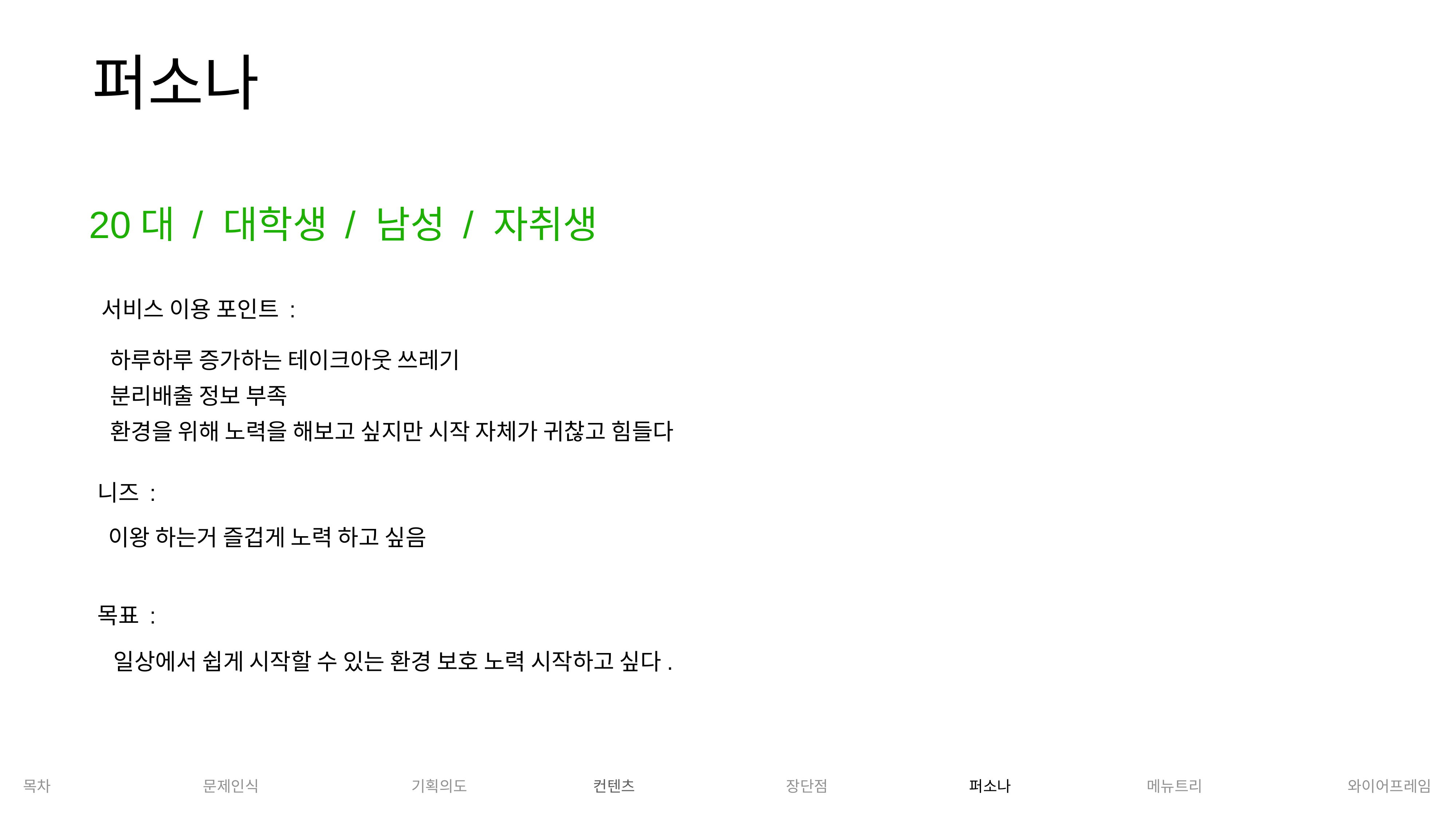

퍼소나
20대 / 대학생 / 남성 / 자취생 / 코로나로인한 테이크아웃 쓰레기 발생 / 분리배출 정보 부족 / 환경을 위해 노력을 해보고 싶지만 시작 자체가 귀찮고 힘들다 / 이왕 하는거 즐겁게 노력 하고 싶음
30대 / 직장인 / 여성 / 자취생 / 환경을 위한 텀블러 사용, 분리배출 등을 열심히 하지만 나 혼자 하는 것 같다라 생각 / 분리배출뿐만 아니라 환경을 위한 캠페인에 참여하고 싶지만 시간이 없다(정보성의 부족)
퍼소나
20대 / 대학생 / 남성 / 자취생
서비스 이용 포인트 :
하루하루 증가하는 테이크아웃 쓰레기
분리배출 정보 부족
환경을 위해 노력을 해보고 싶지만 시작 자체가 귀찮고 힘들다
니즈 :
이왕 하는거 즐겁게 노력 하고 싶음
목표 :
일상에서 쉽게 시작할 수 있는 환경 보호 노력 시작하고 싶다.
목차
문제인식
기획의도
컨텐츠
장단점
퍼소나
메뉴트리
와이어프레임